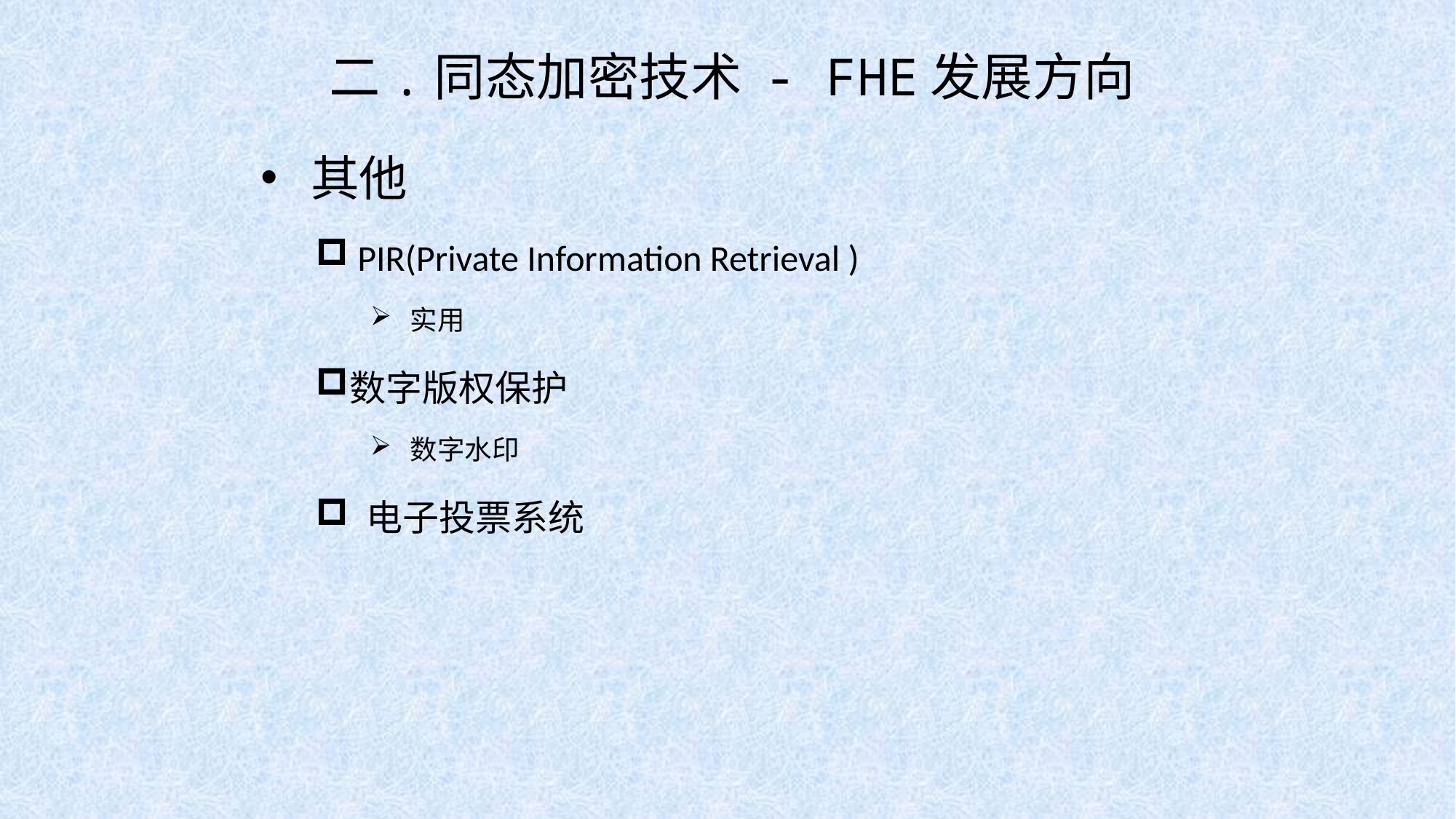

# 二.同态加密技术 - FHE发展方向
 其他
 PIR(Private Information Retrieval )
 实用
数字版权保护
 数字水印
 电子投票系统